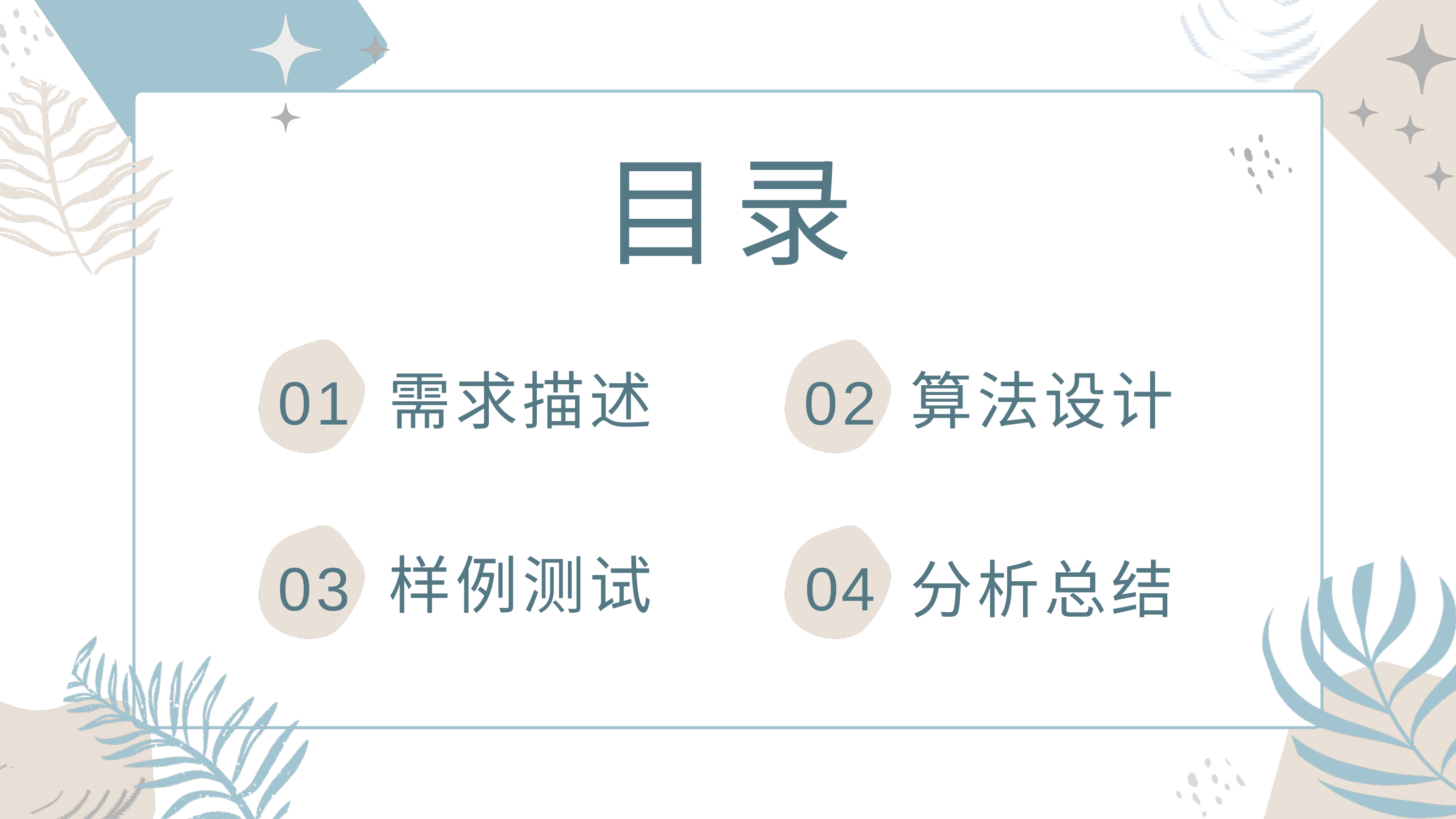

目录

需求描述
算法设计
01
02

样例测试
03
04
分析总结